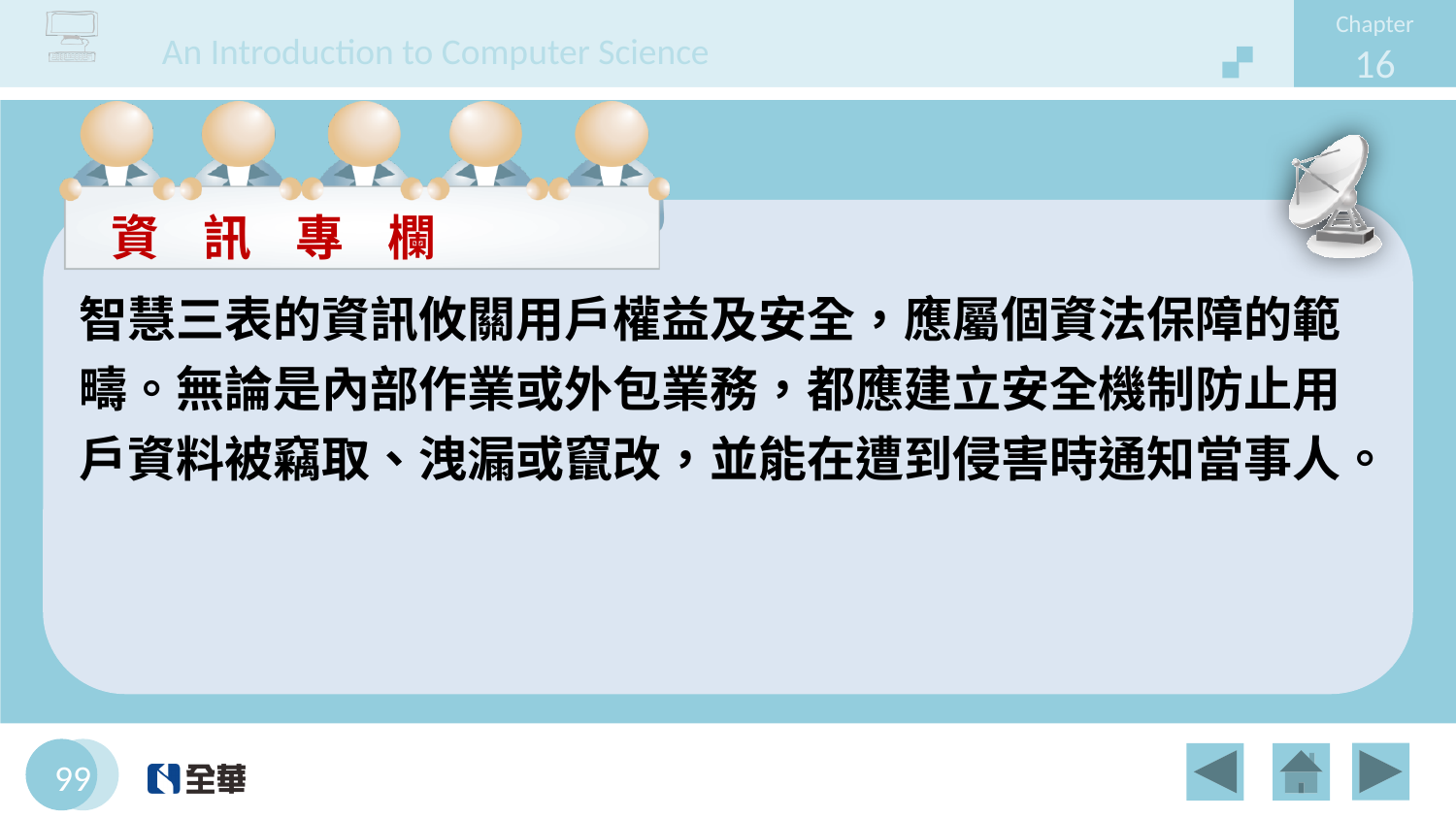

智慧三表的資訊攸關用戶權益及安全，應屬個資法保障的範疇。無論是內部作業或外包業務，都應建立安全機制防止用戶資料被竊取、洩漏或竄改，並能在遭到侵害時通知當事人。